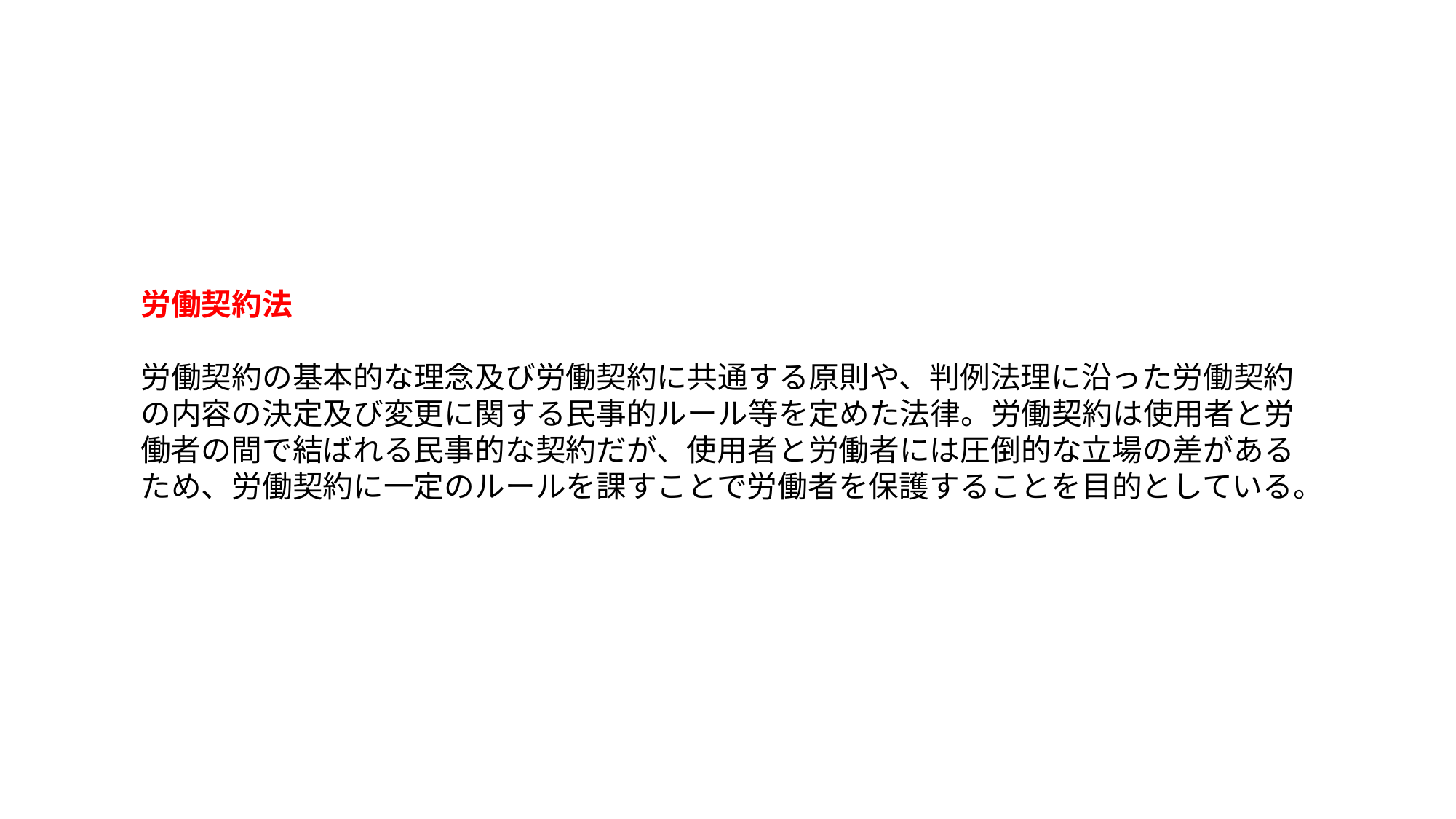

労働契約法

労働契約の基本的な理念及び労働契約に共通する原則や、判例法理に沿った労働契約の内容の決定及び変更に関する民事的ルール等を定めた法律。労働契約は使用者と労働者の間で結ばれる民事的な契約だが、使用者と労働者には圧倒的な立場の差があるため、労働契約に一定のルールを課すことで労働者を保護することを目的としている。